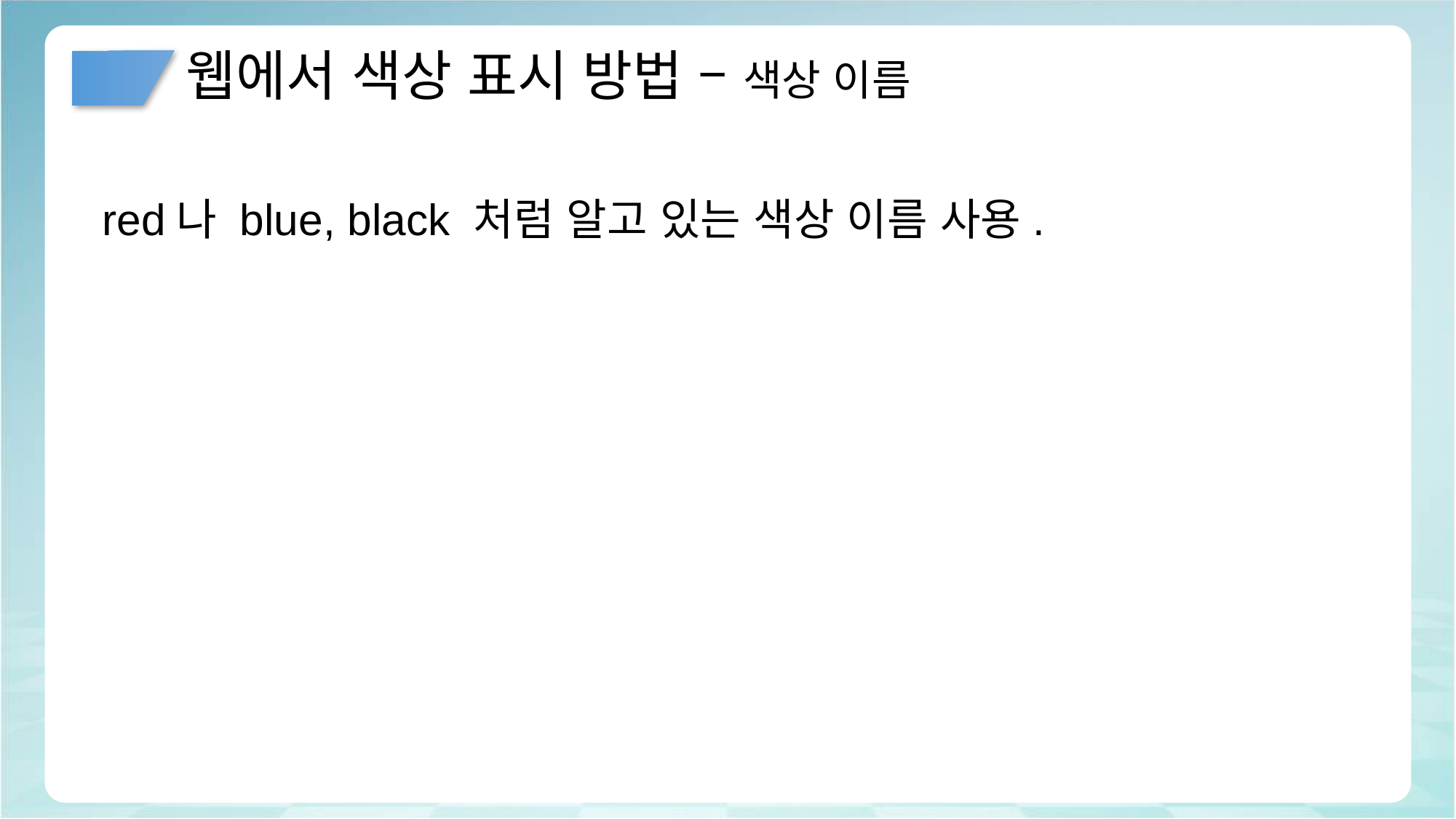

# 웹에서 색상 표시 방법 – 색상 이름
red나 blue, black 처럼 알고 있는 색상 이름 사용.